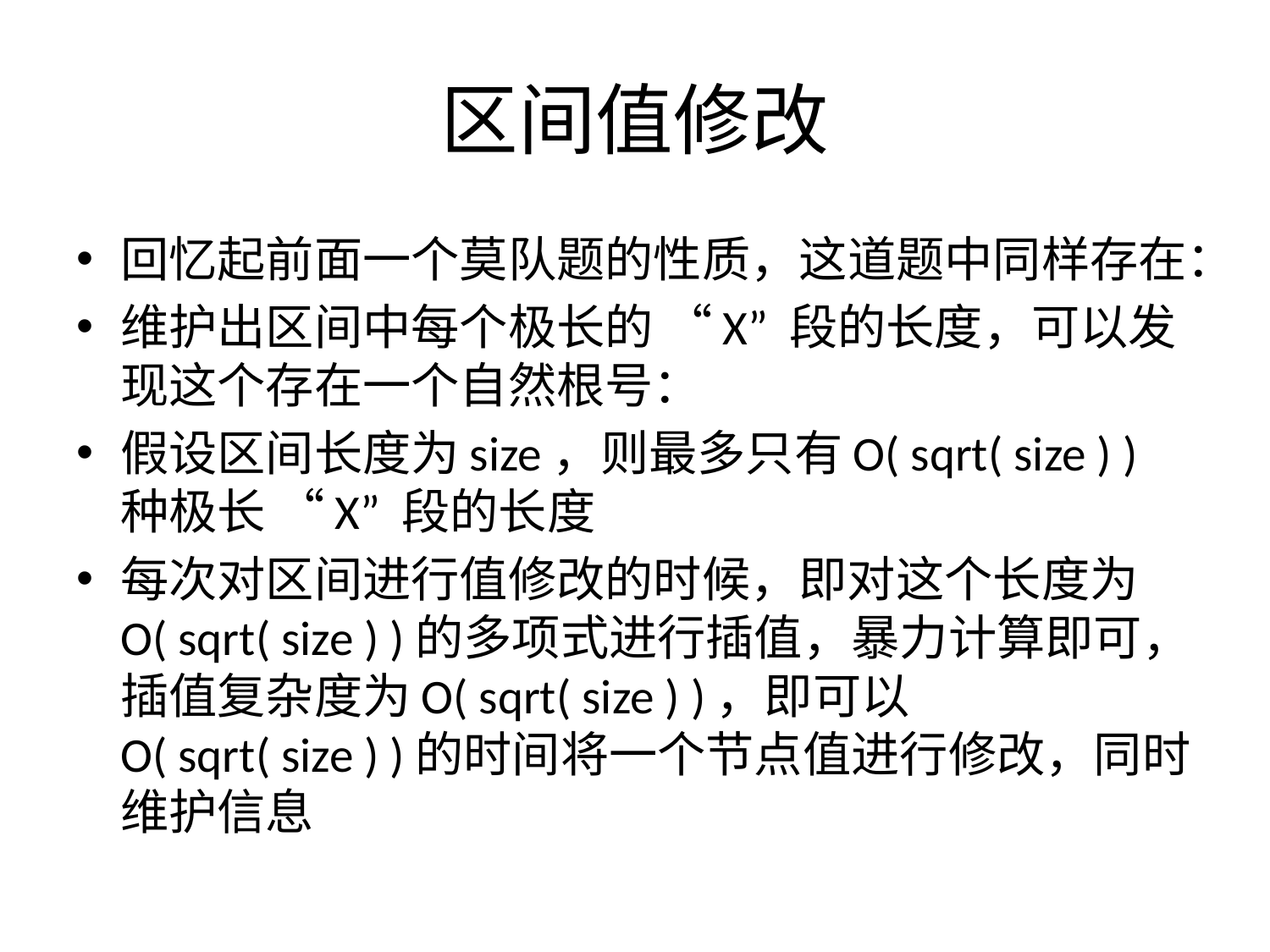

# 区间值修改
回忆起前面一个莫队题的性质，这道题中同样存在：
维护出区间中每个极长的 “X” 段的长度，可以发现这个存在一个自然根号：
假设区间长度为size，则最多只有O( sqrt( size ) )种极长 “X” 段的长度
每次对区间进行值修改的时候，即对这个长度为O( sqrt( size ) )的多项式进行插值，暴力计算即可，插值复杂度为O( sqrt( size ) )，即可以O( sqrt( size ) )的时间将一个节点值进行修改，同时维护信息